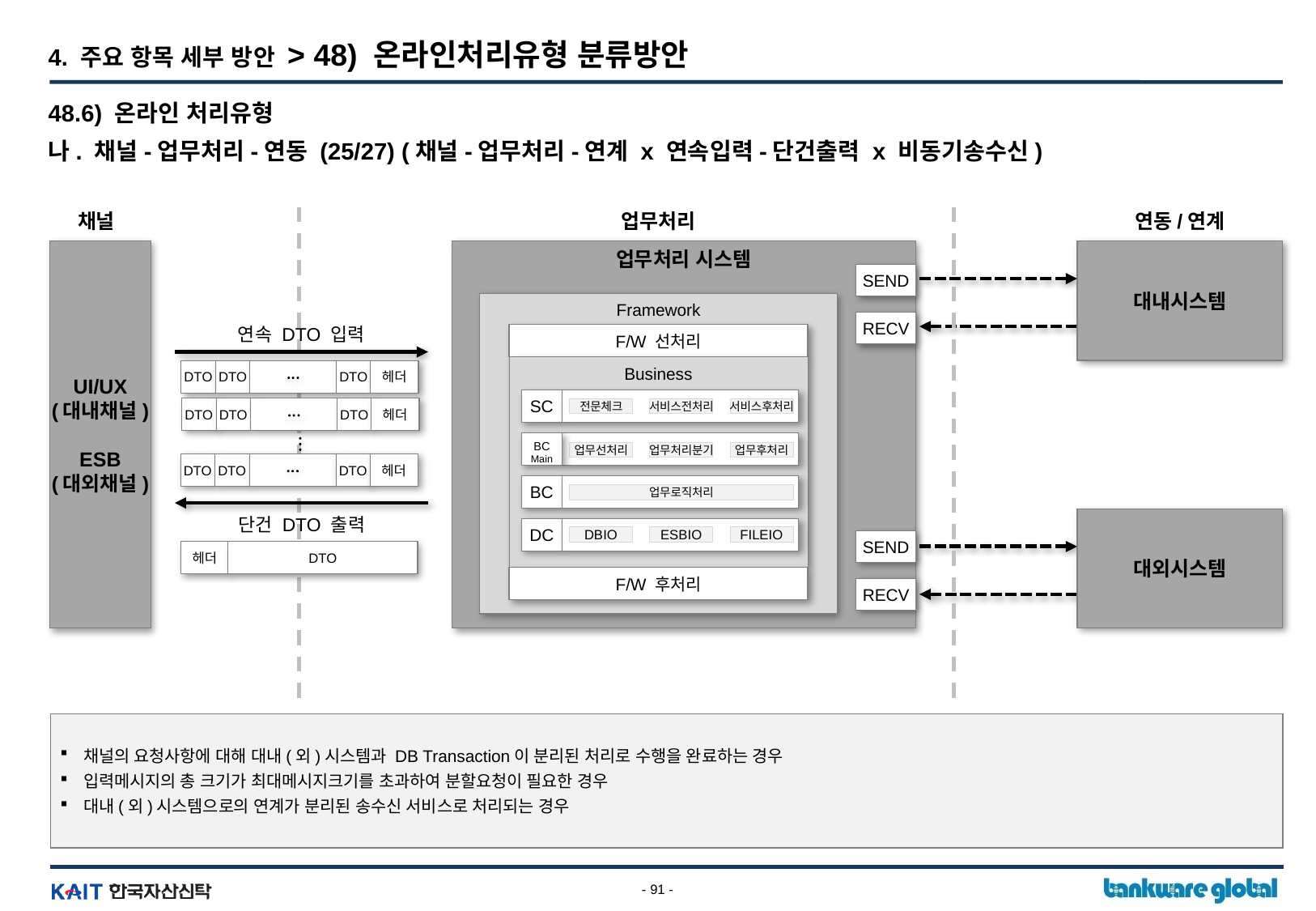

4. 주요 항목 세부 방안 > 48) 온라인처리유형 분류방안
48.6) 온라인 처리유형
나. 채널-업무처리-연동 (25/27) (채널-업무처리-연계 x 연속입력-단건출력 x 비동기송수신)
채널
연동/연계
업무처리
UI/UX
(대내채널)

ESB
(대외채널)
업무처리 시스템
대내시스템
SEND
Framework
RECV
연속 DTO 입력
F/W 선처리
Business
DTO
DTO

DTO
헤더

SC

DTO
DTO

DTO
헤더

전문체크
서비스전처리
서비스후처리
BC
Main

업무선처리
업무처리분기
업무후처리
DTO
DTO

DTO
헤더

BC

업무로직처리
단건 DTO 출력
대외시스템
DC

DBIO
ESBIO
FILEIO
SEND
헤더
DTO
F/W 후처리
RECV
채널의 요청사항에 대해 대내(외)시스템과 DB Transaction이 분리된 처리로 수행을 완료하는 경우
입력메시지의 총 크기가 최대메시지크기를 초과하여 분할요청이 필요한 경우
대내(외)시스템으로의 연계가 분리된 송수신 서비스로 처리되는 경우